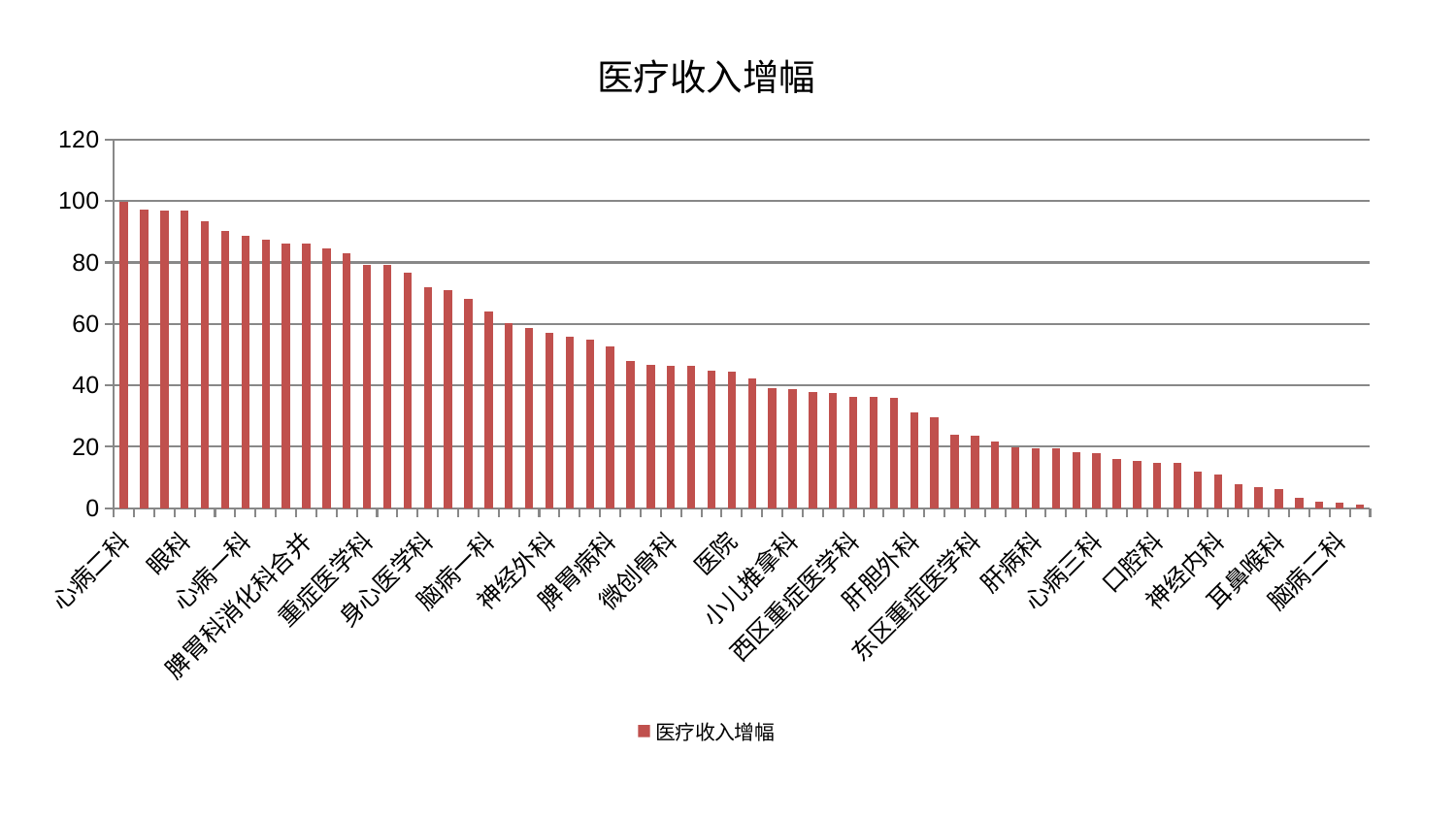

### Chart: 医疗收入增幅

| Category | 医疗收入增幅 |
|---|---|
| 心病二科 | 99.7895745730861 |
| 关节骨科 | 97.2603400140978 |
| 血液科 | 97.0267144781291 |
| 眼科 | 97.0092691474766 |
| 心血管内科 | 93.54767476770915 |
| 美容皮肤科 | 90.25034363891274 |
| 心病一科 | 88.73643850887085 |
| 风湿病科 | 87.58333701506061 |
| 消化内科 | 86.33070103552095 |
| 脾胃科消化科合并 | 86.0506241294454 |
| 中医外治中心 | 84.55202124378161 |
| 小儿骨科 | 83.00924845587944 |
| 重症医学科 | 79.2682219066757 |
| 综合内科 | 79.12837222028197 |
| 肾病科 | 76.60728354433337 |
| 身心医学科 | 71.91133590542296 |
| 中医经典科 | 71.09710023127593 |
| 脊柱骨科 | 68.31993337972193 |
| 脑病一科 | 64.15457692457468 |
| 脑病三科 | 60.39266678942254 |
| 胸外科 | 58.655997623580646 |
| 神经外科 | 57.24199642247743 |
| 肿瘤内科 | 55.9515422629133 |
| 周围血管科 | 55.046711128563516 |
| 脾胃病科 | 52.690074417134646 |
| 男科 | 48.06825913031651 |
| 产科 | 46.68920123885658 |
| 微创骨科 | 46.52990673553796 |
| 针灸科 | 46.28657405957735 |
| 皮肤科 | 44.77599157662839 |
| 医院 | 44.456939710771294 |
| 呼吸内科 | 42.41784962364239 |
| 心病四科 | 39.20913419727911 |
| 小儿推拿科 | 38.91583334018789 |
| 推拿科 | 37.872307496067535 |
| 儿科 | 37.63351350239932 |
| 西区重症医学科 | 36.29757122341566 |
| 肛肠科 | 36.272938426864634 |
| 东区肾病科 | 35.93899653422356 |
| 肝胆外科 | 31.038169670504367 |
| 创伤骨科 | 29.559786854853144 |
| 内分泌科 | 23.836922130458362 |
| 东区重症医学科 | 23.69573131337077 |
| 妇科 | 21.78982670488574 |
| 乳腺甲状腺外科 | 19.8071972743022 |
| 肝病科 | 19.507256801482352 |
| 肾脏内科 | 19.455283482253694 |
| 普通外科 | 18.22337929666451 |
| 心病三科 | 18.075208031106893 |
| 运动损伤骨科 | 16.134073816140273 |
| 老年医学科 | 15.345904133015686 |
| 口腔科 | 14.886388527180872 |
| 泌尿外科 | 14.839856049705169 |
| 妇二科 | 11.788117607141512 |
| 神经内科 | 11.053604929369175 |
| 康复科 | 7.951753153924224 |
| 妇科妇二科合并 | 6.974774275474038 |
| 耳鼻喉科 | 6.359262129182408 |
| 骨科 | 3.4241215227034605 |
| 显微骨科 | 2.2709360286719216 |
| 脑病二科 | 1.7118367271775403 |
| 治未病中心 | 1.2035111999308734 |
298